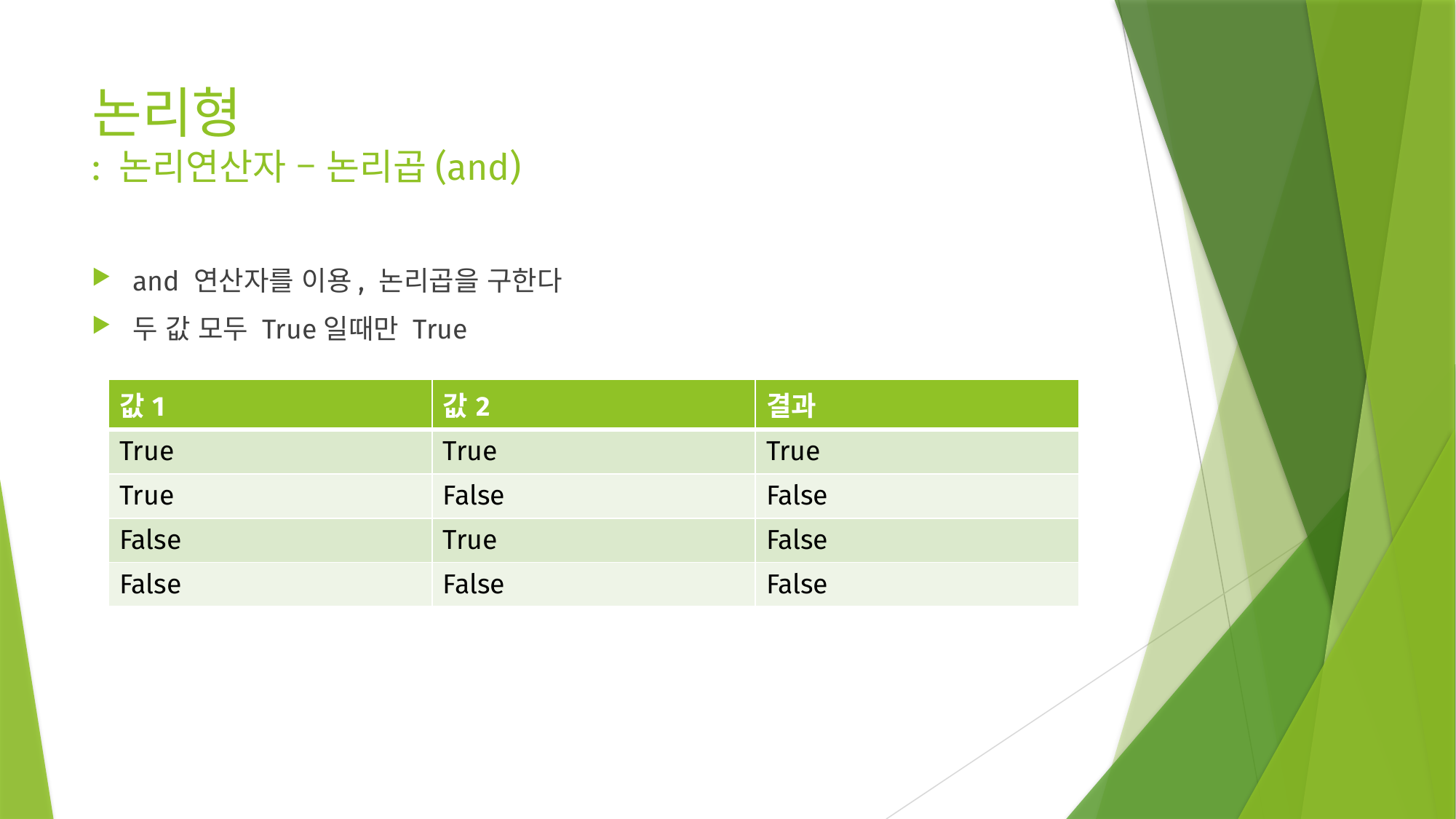

# 논리형 : 논리연산자 – 논리곱(and)
and 연산자를 이용, 논리곱을 구한다
두 값 모두 True일때만 True
| 값1 | 값2 | 결과 |
| --- | --- | --- |
| True | True | True |
| True | False | False |
| False | True | False |
| False | False | False |